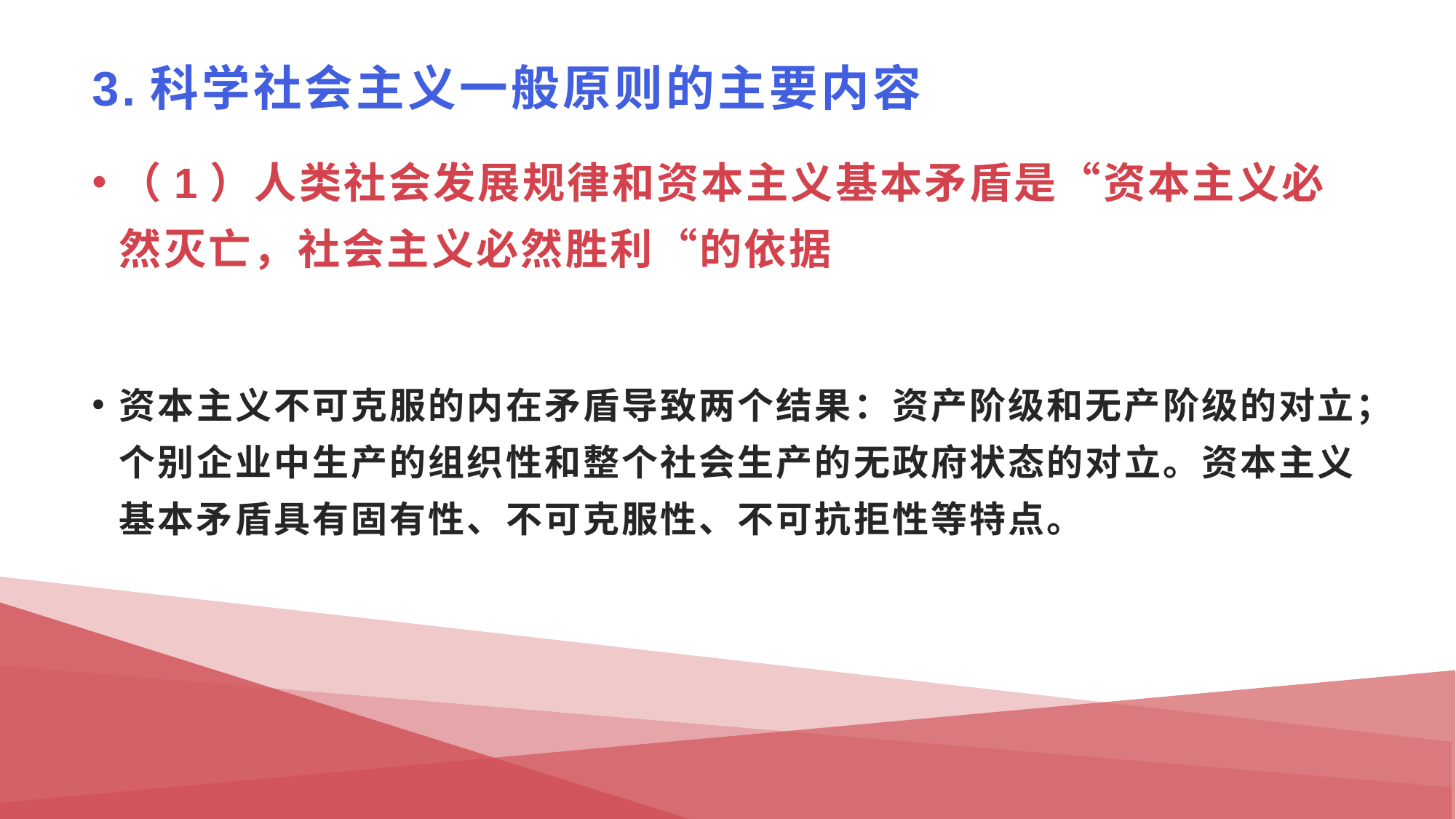

# 3.科学社会主义一般原则的主要内容
（1）人类社会发展规律和资本主义基本矛盾是“资本主义必然灭亡，社会主义必然胜利“的依据

资本主义不可克服的内在矛盾导致两个结果：资产阶级和无产阶级的对立；个别企业中生产的组织性和整个社会生产的无政府状态的对立。资本主义基本矛盾具有固有性、不可克服性、不可抗拒性等特点。